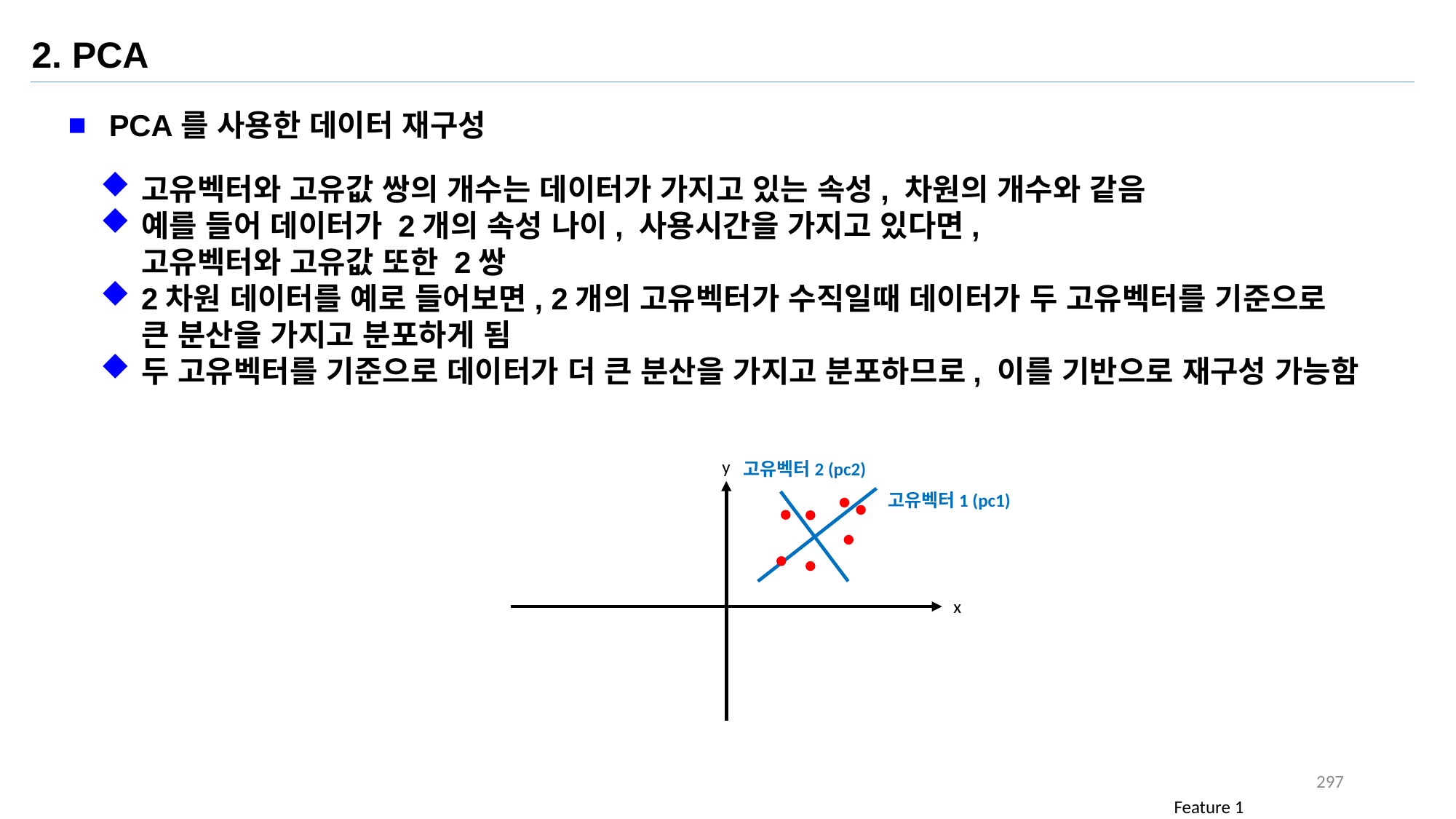

2. PCA
PCA를 사용한 데이터 재구성
고유벡터와 고유값 쌍의 개수는 데이터가 가지고 있는 속성, 차원의 개수와 같음
예를 들어 데이터가 2개의 속성 나이, 사용시간을 가지고 있다면,
고유벡터와 고유값 또한 2쌍
2차원 데이터를 예로 들어보면, 2개의 고유벡터가 수직일때 데이터가 두 고유벡터를 기준으로 큰 분산을 가지고 분포하게 됨
두 고유벡터를 기준으로 데이터가 더 큰 분산을 가지고 분포하므로, 이를 기반으로 재구성 가능함
y
고유벡터2 (pc2)
고유벡터1 (pc1)

x
297
Feature 1